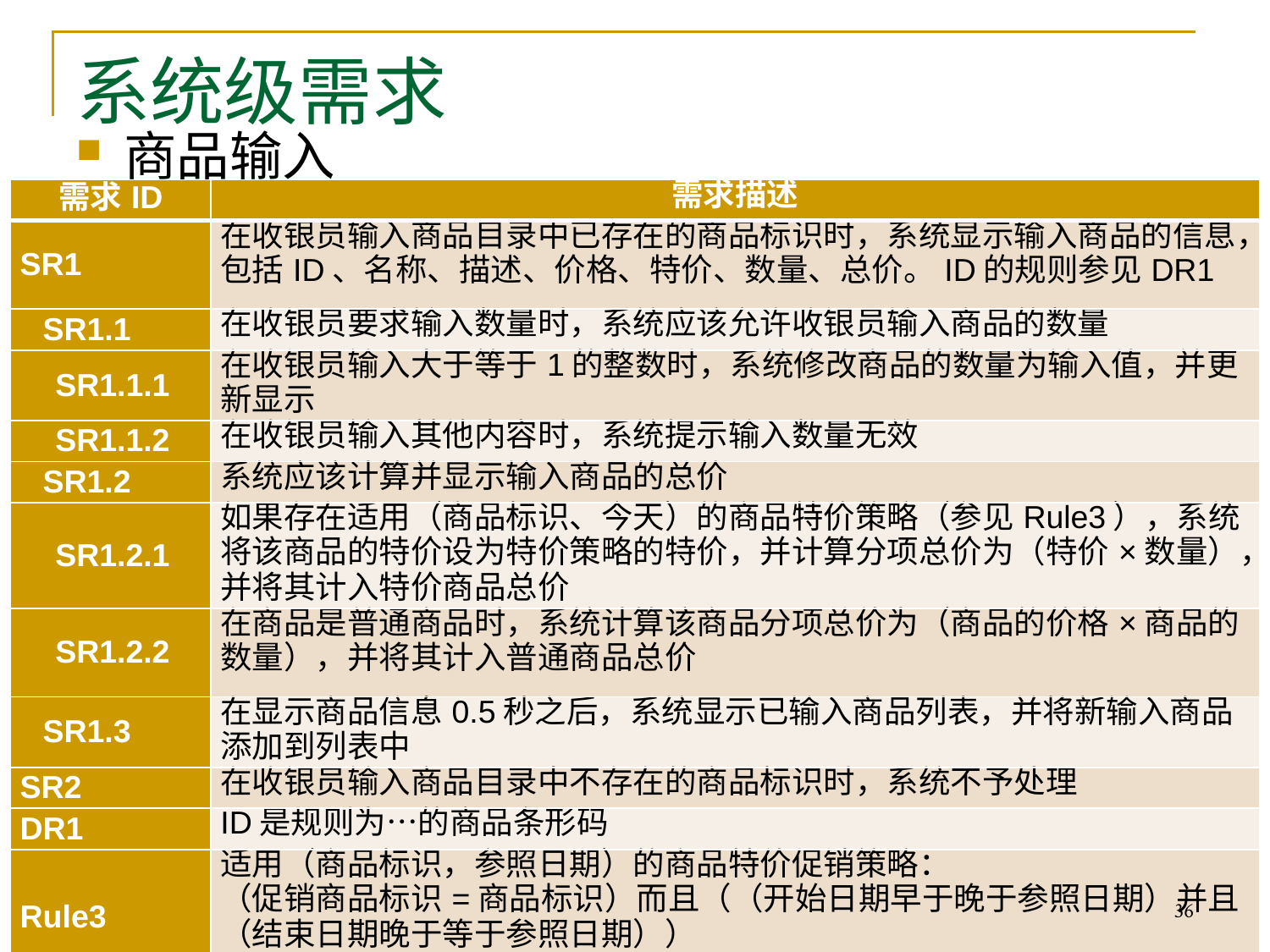

# 系统级需求
商品输入
| 需求ID | 需求描述 |
| --- | --- |
| SR1 | 在收银员输入商品目录中已存在的商品标识时，系统显示输入商品的信息，包括ID、名称、描述、价格、特价、数量、总价。ID的规则参见DR1 |
| SR1.1 | 在收银员要求输入数量时，系统应该允许收银员输入商品的数量 |
| SR1.1.1 | 在收银员输入大于等于1的整数时，系统修改商品的数量为输入值，并更新显示 |
| SR1.1.2 | 在收银员输入其他内容时，系统提示输入数量无效 |
| SR1.2 | 系统应该计算并显示输入商品的总价 |
| SR1.2.1 | 如果存在适用（商品标识、今天）的商品特价策略（参见Rule3），系统将该商品的特价设为特价策略的特价，并计算分项总价为（特价×数量），并将其计入特价商品总价 |
| SR1.2.2 | 在商品是普通商品时，系统计算该商品分项总价为（商品的价格×商品的数量），并将其计入普通商品总价 |
| SR1.3 | 在显示商品信息0.5秒之后，系统显示已输入商品列表，并将新输入商品添加到列表中 |
| SR2 | 在收银员输入商品目录中不存在的商品标识时，系统不予处理 |
| DR1 | ID是规则为…的商品条形码 |
| Rule3 | 适用（商品标识，参照日期）的商品特价促销策略： （促销商品标识=商品标识）而且（（开始日期早于晚于参照日期）并且（结束日期晚于等于参照日期）） |
36